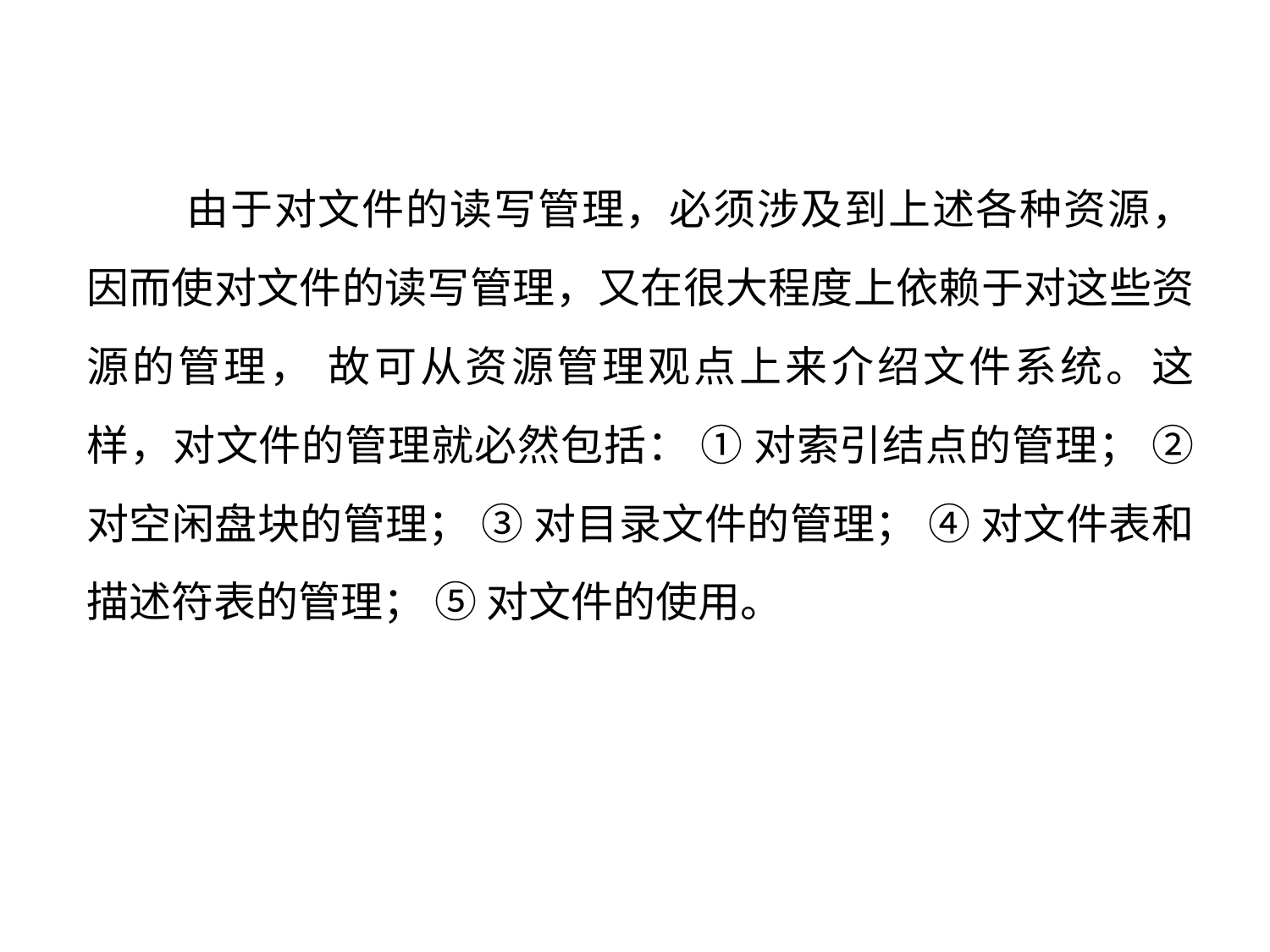

由于对文件的读写管理，必须涉及到上述各种资源， 因而使对文件的读写管理，又在很大程度上依赖于对这些资源的管理， 故可从资源管理观点上来介绍文件系统。这样，对文件的管理就必然包括： ① 对索引结点的管理； ② 对空闲盘块的管理； ③ 对目录文件的管理； ④ 对文件表和描述符表的管理； ⑤ 对文件的使用。